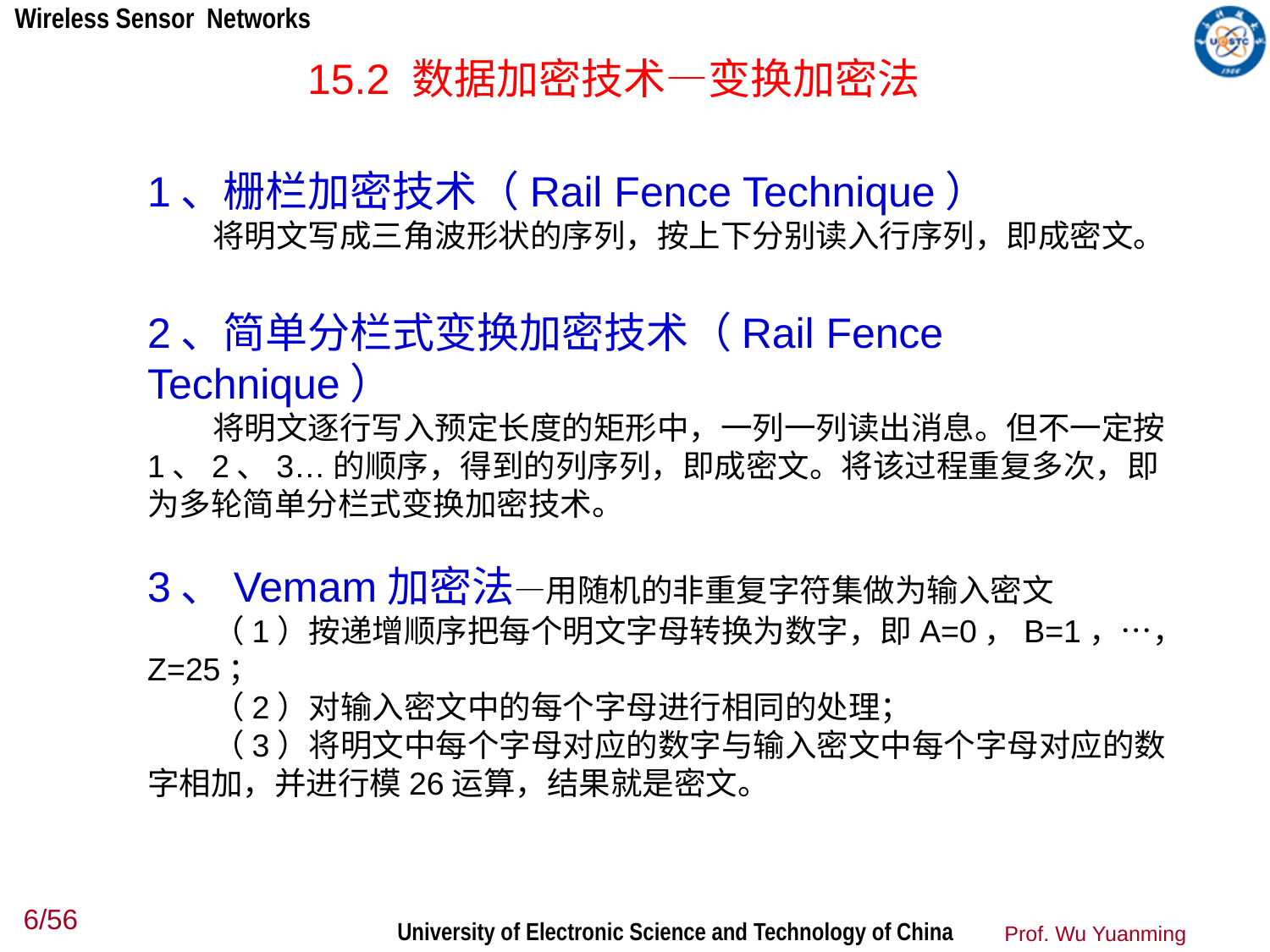

15.2 数据加密技术—变换加密法
1、栅栏加密技术（Rail Fence Technique）
        将明文写成三角波形状的序列，按上下分别读入行序列，即成密文。
2、简单分栏式变换加密技术（Rail Fence Technique）
        将明文逐行写入预定长度的矩形中，一列一列读出消息。但不一定按1、2、3…的顺序，得到的列序列，即成密文。将该过程重复多次，即为多轮简单分栏式变换加密技术。

3、Vemam加密法—用随机的非重复字符集做为输入密文
        （1）按递增顺序把每个明文字母转换为数字，即A=0，B=1，…，Z=25；
        （2）对输入密文中的每个字母进行相同的处理；
        （3）将明文中每个字母对应的数字与输入密文中每个字母对应的数字相加，并进行模26运算，结果就是密文。
6/56
Prof. Wu Yuanming